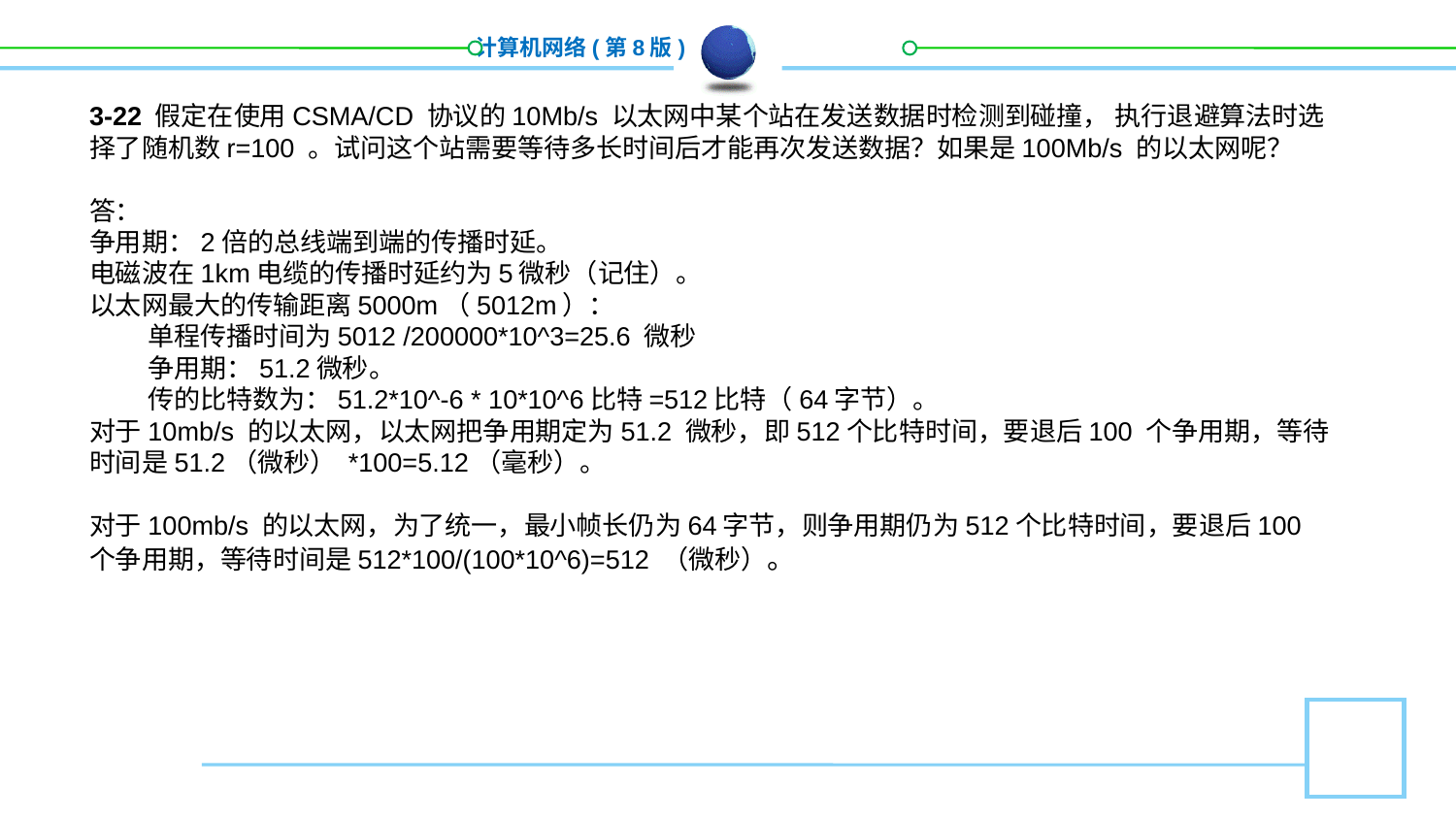

3-22 假定在使用CSMA/CD 协议的10Mb/s 以太网中某个站在发送数据时检测到碰撞， 执行退避算法时选
择了随机数r=100 。试问这个站需要等待多长时间后才能再次发送数据？如果是100Mb/s 的以太网呢？

答：
争用期：2倍的总线端到端的传播时延。
电磁波在1km电缆的传播时延约为5微秒（记住）。
以太网最大的传输距离5000m（5012m）：
         单程传播时间为5012 /200000*10^3=25.6 微秒
         争用期：51.2微秒。
         传的比特数为：51.2*10^-6 * 10*10^6比特=512比特（64字节）。
对于10mb/s 的以太网，以太网把争用期定为51.2 微秒，即512个比特时间，要退后100 个争用期，等待时间是51.2（微秒） *100=5.12（毫秒）。

对于100mb/s 的以太网，为了统一，最小帧长仍为64字节，则争用期仍为512个比特时间，要退后100 个争用期，等待时间是512*100/(100*10^6)=512 （微秒）。